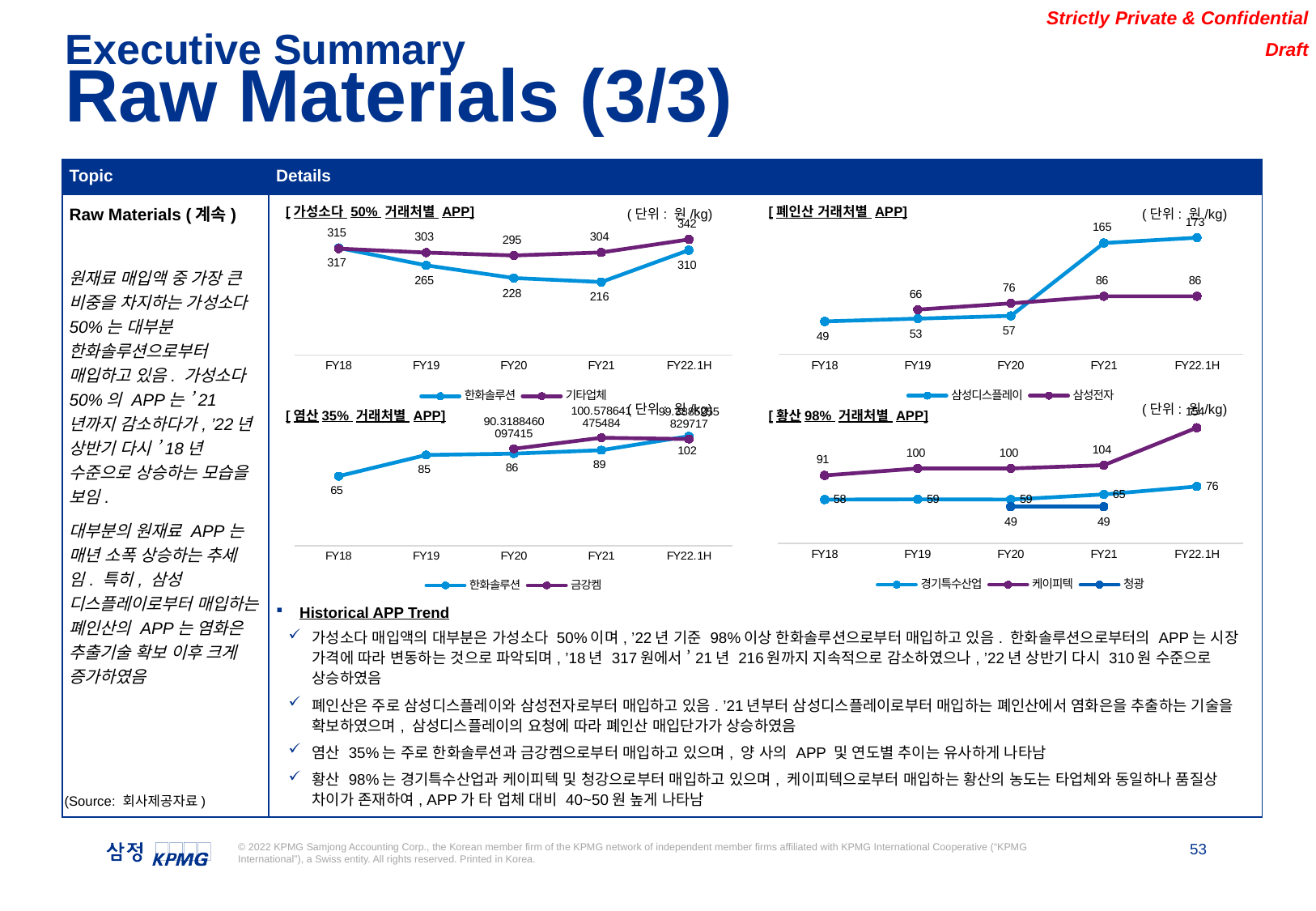

Executive Summary
Raw Materials (3/3)
| Topic | Details |
| --- | --- |
| Raw Materials (계속) 원재료 매입액 중 가장 큰 비중을 차지하는 가성소다 50%는 대부분 한화솔루션으로부터 매입하고 있음. 가성소다 50%의 APP는 ’21년까지 감소하다가, ’22년 상반기 다시 ’18년 수준으로 상승하는 모습을 보임. 대부분의 원재료 APP는 매년 소폭 상승하는 추세임. 특히, 삼성 디스플레이로부터 매입하는 폐인산의 APP는 염화은 추출기술 확보 이후 크게 증가하였음 | Historical APP Trend 가성소다 매입액의 대부분은 가성소다 50%이며, ’22년 기준 98%이상 한화솔루션으로부터 매입하고 있음. 한화솔루션으로부터의 APP는 시장 가격에 따라 변동하는 것으로 파악되며, ’18년 317원에서 ’21년 216원까지 지속적으로 감소하였으나, ’22년 상반기 다시 310원 수준으로 상승하였음 폐인산은 주로 삼성디스플레이와 삼성전자로부터 매입하고 있음. ’21년부터 삼성디스플레이로부터 매입하는 폐인산에서 염화은을 추출하는 기술을 확보하였으며, 삼성디스플레이의 요청에 따라 폐인산 매입단가가 상승하였음 염산 35%는 주로 한화솔루션과 금강켐으로부터 매입하고 있으며, 양 사의 APP 및 연도별 추이는 유사하게 나타남 황산 98%는 경기특수산업과 케이피텍 및 청강으로부터 매입하고 있으며, 케이피텍으로부터 매입하는 황산의 농도는 타업체와 동일하나 품질상 차이가 존재하여, APP가 타 업체 대비 40~50원 높게 나타남 |
(단위: 원/kg)
(단위: 원/kg)
[가성소다 50% 거래처별 APP]
[폐인산 거래처별 APP]

### Chart

| Category | 삼성디스플레이 | 삼성전자 |
|---|---|---|
| FY18 | 48.872745300530156 | None |
| FY19 | 52.984500077176456 | 66.46173185443199 |
| FY20 | 57.08365676436128 | 75.74220711704476 |
| FY21 | 165.07808173282896 | 86.25954015891614 |
| FY22.1H | 172.91802264649544 | 86.2602315486484 |

### Chart

| Category | 한화솔루션 | 기타업체 |
|---|---|---|
| FY18 | 317.00607613680756 | 314.93009261184443 |
| FY19 | 265.3339902024835 | 303.1703596660268 |
| FY20 | 227.868627685256 | 294.7496710919776 |
| FY21 | 216.04499089381392 | 303.55416036809163 |
| FY22.1H | 310.3553180133745 | 342.13648528099895 |
(단위: 원/kg)
(단위: 원/kg)

### Chart

| Category | 경기특수산업 | 케이피텍 | 청광 |
|---|---|---|---|
| FY18 | 58.4665256870252 | 90.68443721616165 | None |
| FY19 | 58.832443086396715 | 100.00000000000001 | None |
| FY20 | 58.54787955965885 | 100.0 | 49.00000000000001 |
| FY21 | 65.35832656330778 | 104.27894623501543 | 49.0 |
| FY22.1H | 75.95865134368512 | 154.25948634103142 | None |

### Chart

| Category | 한화솔루션 | 금강켐 |
|---|---|---|
| FY18 | 64.84571965946022 | None |
| FY19 | 84.582815481108 | None |
| FY20 | 85.8323989437335 | 90.31884600974148 |
| FY21 | 89.00421431638382 | 100.57864147548356 |
| FY22.1H | 102.01515132949393 | 99.38852558297172 |
[염산35% 거래처별 APP]
[황산98% 거래처별 APP]
(Source: 회사제공자료)